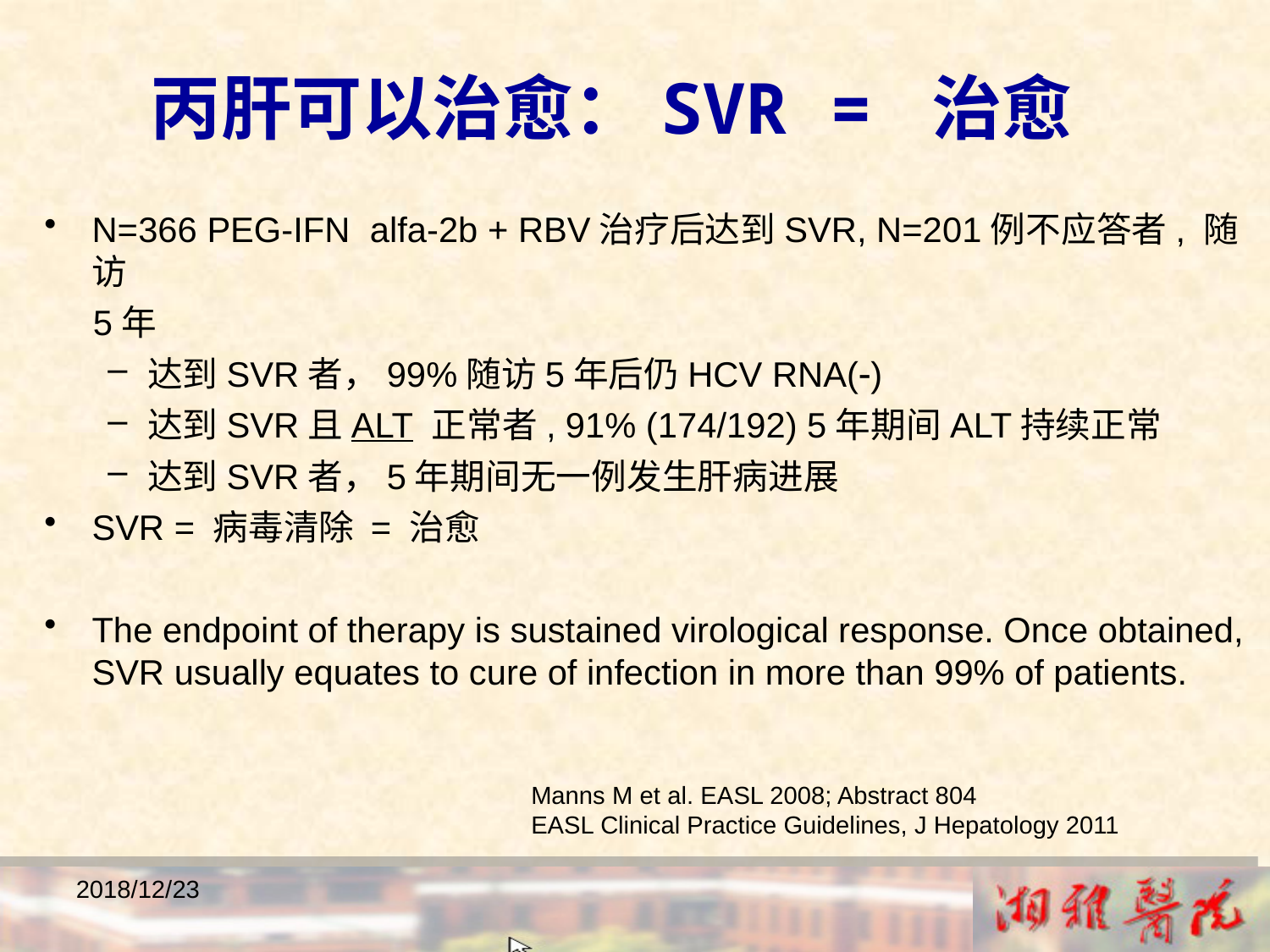

丙肝可以治愈：SVR = 治愈
N=366 PEG-IFN  alfa-2b + RBV治疗后达到SVR, N=201例不应答者, 随访
     5年
达到SVR者，99%随访5年后仍HCV RNA(−)
达到SVR且ALT 正常者, 91% (174/192) 5年期间ALT持续正常
达到SVR者，5年期间无一例发生肝病进展
SVR = 病毒清除 = 治愈

The endpoint of therapy is sustained virological response. Once obtained, SVR usually equates to cure of infection in more than 99% of patients.
Manns M et al. EASL 2008; Abstract 804
EASL Clinical Practice Guidelines, J Hepatology 2011
2018/12/23